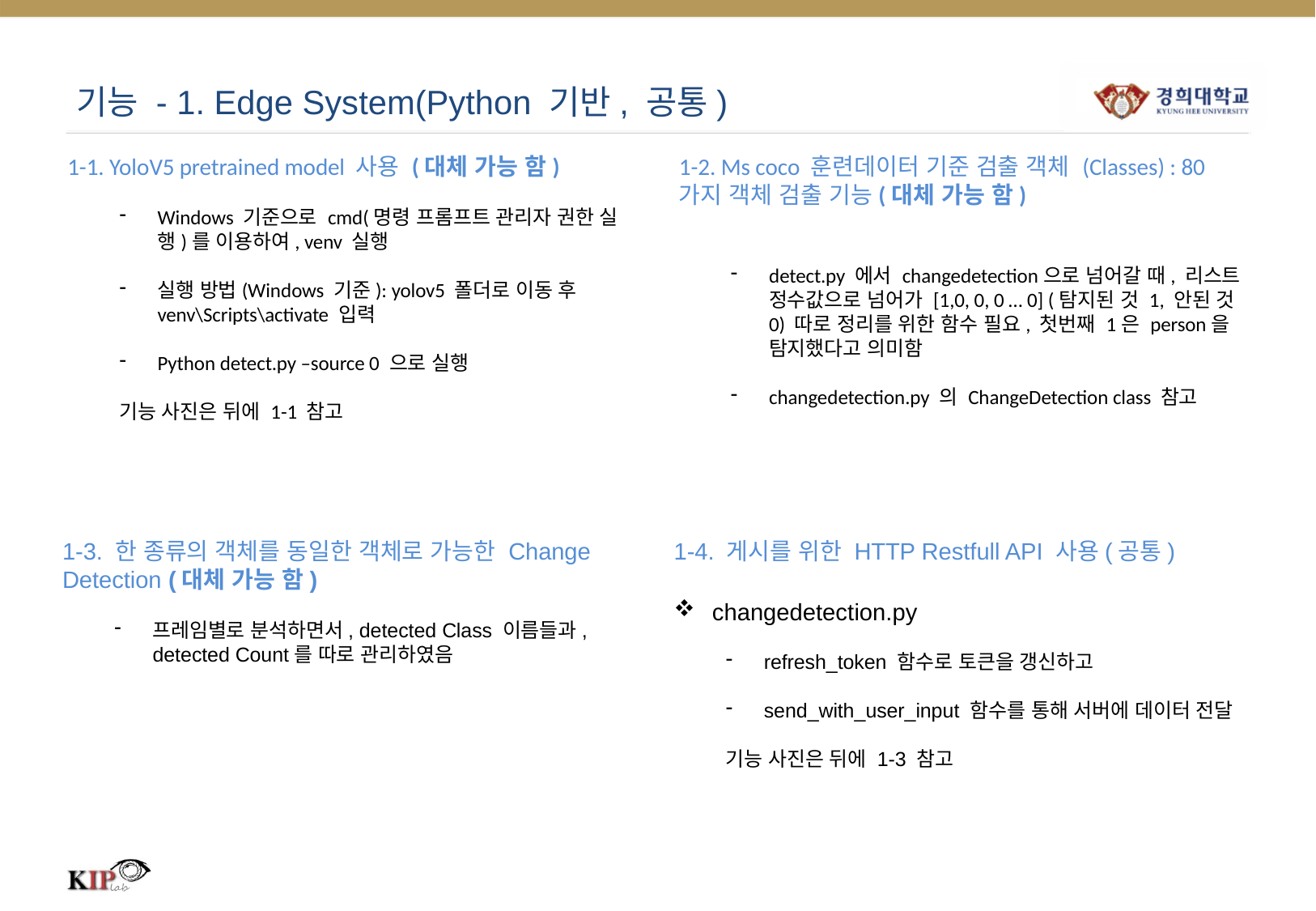

# 기능 - 1. Edge System(Python 기반, 공통)
1-1. YoloV5 pretrained model 사용 (대체 가능 함)
Windows 기준으로 cmd(명령 프롬프트 관리자 권한 실행)를 이용하여, venv 실행
실행 방법(Windows 기준): yolov5 폴더로 이동 후
venv\Scripts\activate 입력
Python detect.py –source 0 으로 실행
기능 사진은 뒤에 1-1 참고

1-2. Ms coco 훈련데이터 기준 검출 객체 (Classes) : 80가지 객체 검출 기능(대체 가능 함)

detect.py 에서 changedetection으로 넘어갈 때, 리스트 정수값으로 넘어가 [1,0, 0, 0 … 0] (탐지된 것 1, 안된 것 0) 따로 정리를 위한 함수 필요, 첫번째 1은 person을 탐지했다고 의미함
changedetection.py 의 ChangeDetection class 참고

1-3. 한 종류의 객체를 동일한 객체로 가능한 Change Detection (대체 가능 함)
프레임별로 분석하면서, detected Class 이름들과, detected Count를 따로 관리하였음

1-4. 게시를 위한 HTTP Restfull API 사용(공통)

changedetection.py
refresh_token 함수로 토큰을 갱신하고
send_with_user_input 함수를 통해 서버에 데이터 전달
기능 사진은 뒤에 1-3 참고